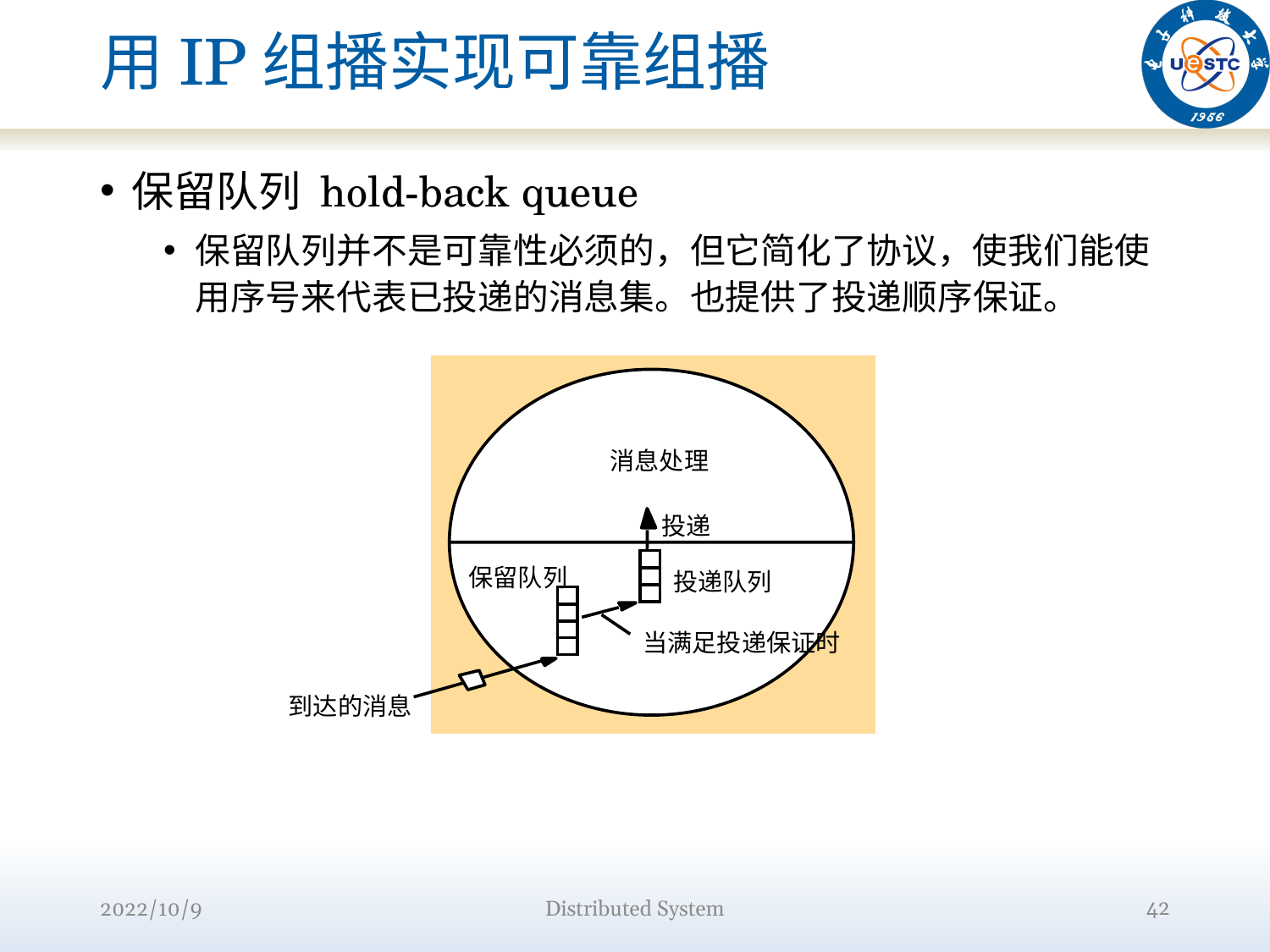

# 用IP组播实现可靠组播
保留队列 hold-back queue
保留队列并不是可靠性必须的，但它简化了协议，使我们能使用序号来代表已投递的消息集。也提供了投递顺序保证。

消息处理

投递

保留队列
投递队列

当满足投递保证时

到达的消息
2022/10/9
Distributed System
42